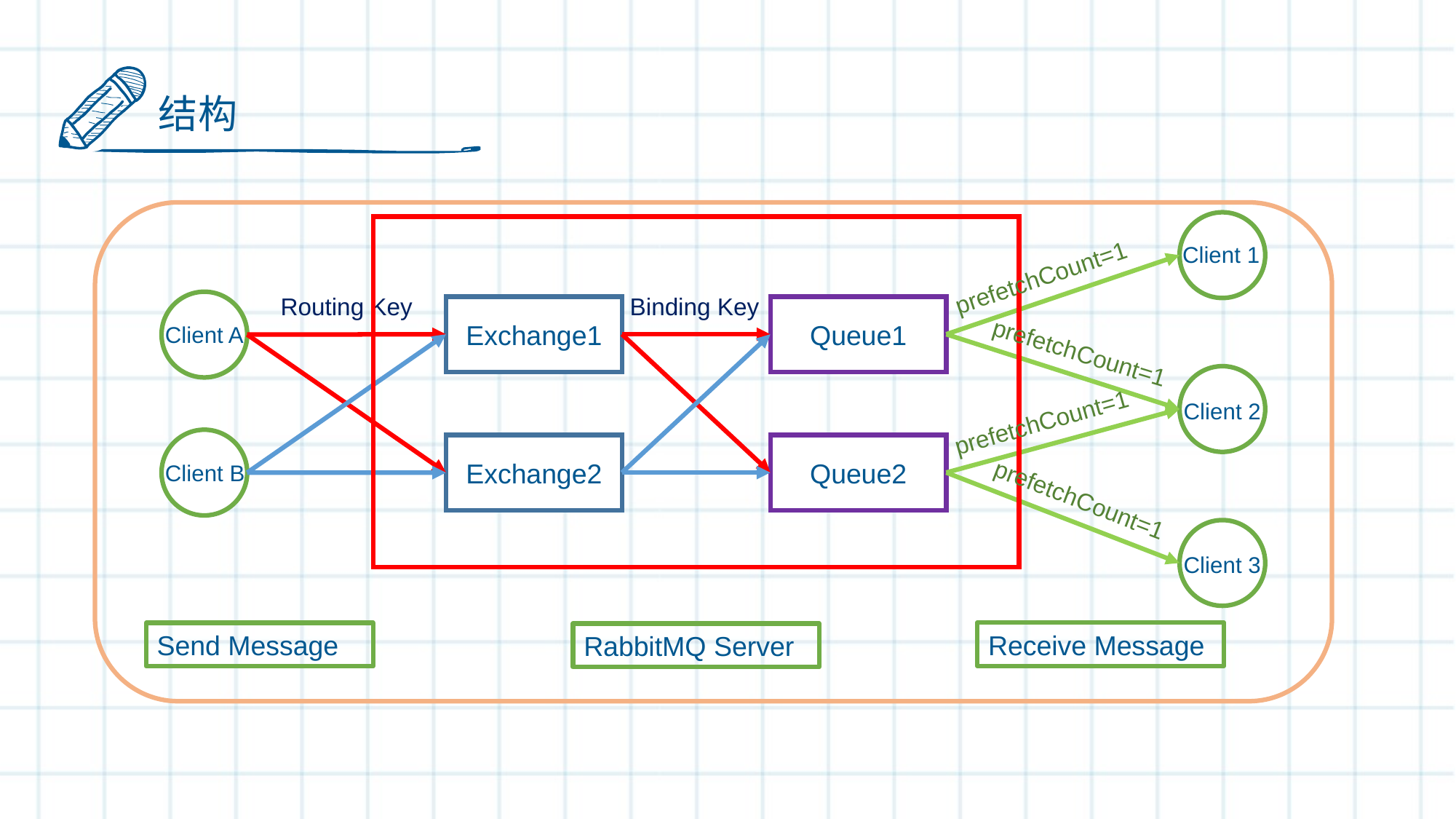

结构

Client 1
prefetchCount=1
Routing Key
Binding Key

Queue1
Exchange1
Client A
prefetchCount=1

Client 2
prefetchCount=1

Exchange2
Queue2
Client B
prefetchCount=1

Client 3
Receive Message
Send Message
RabbitMQ Server